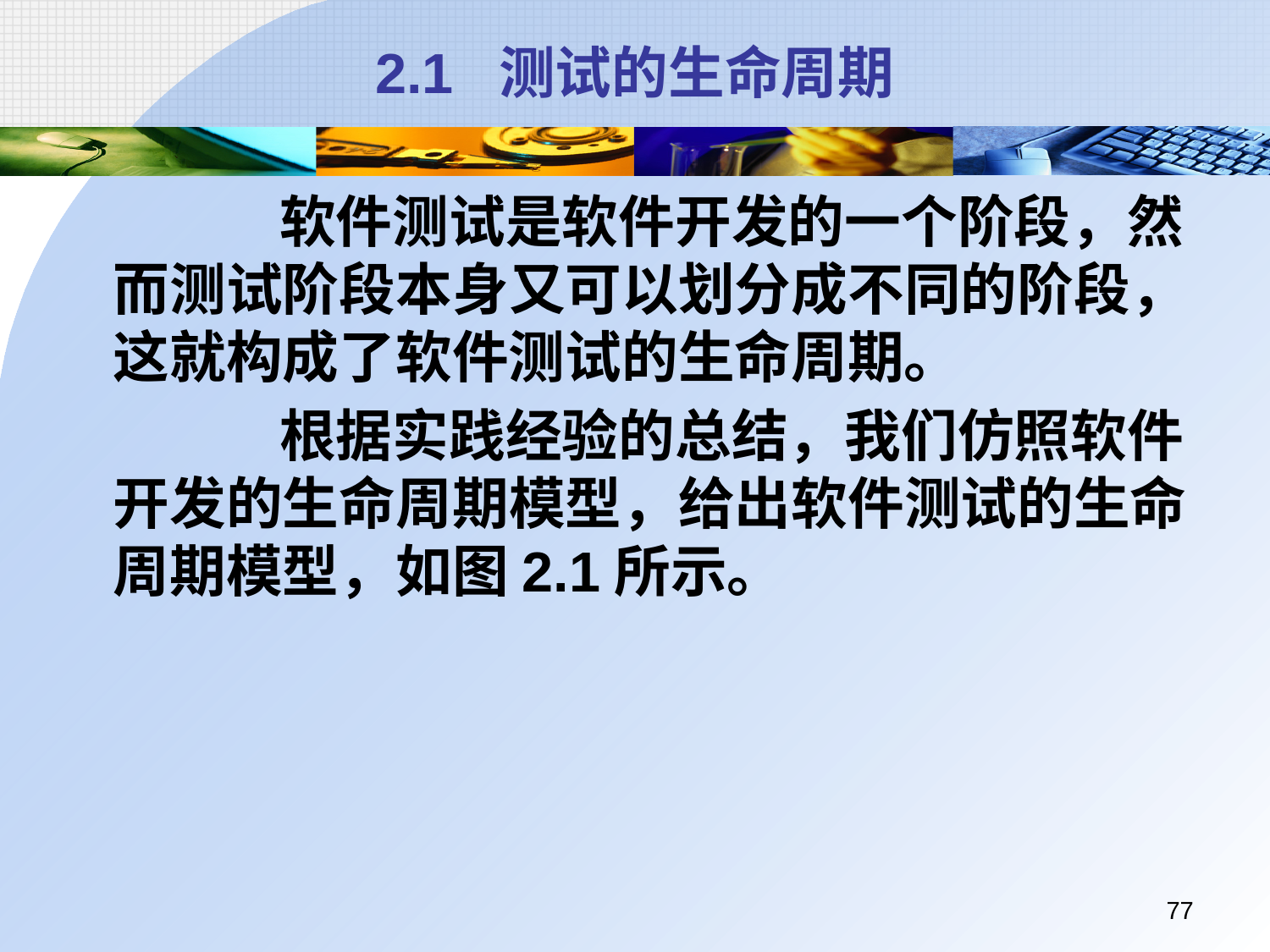

# 2.1  测试的生命周期
		  软件测试是软件开发的一个阶段，然而测试阶段本身又可以划分成不同的阶段，这就构成了软件测试的生命周期。
		  根据实践经验的总结，我们仿照软件开发的生命周期模型，给出软件测试的生命周期模型，如图2.1所示。

77